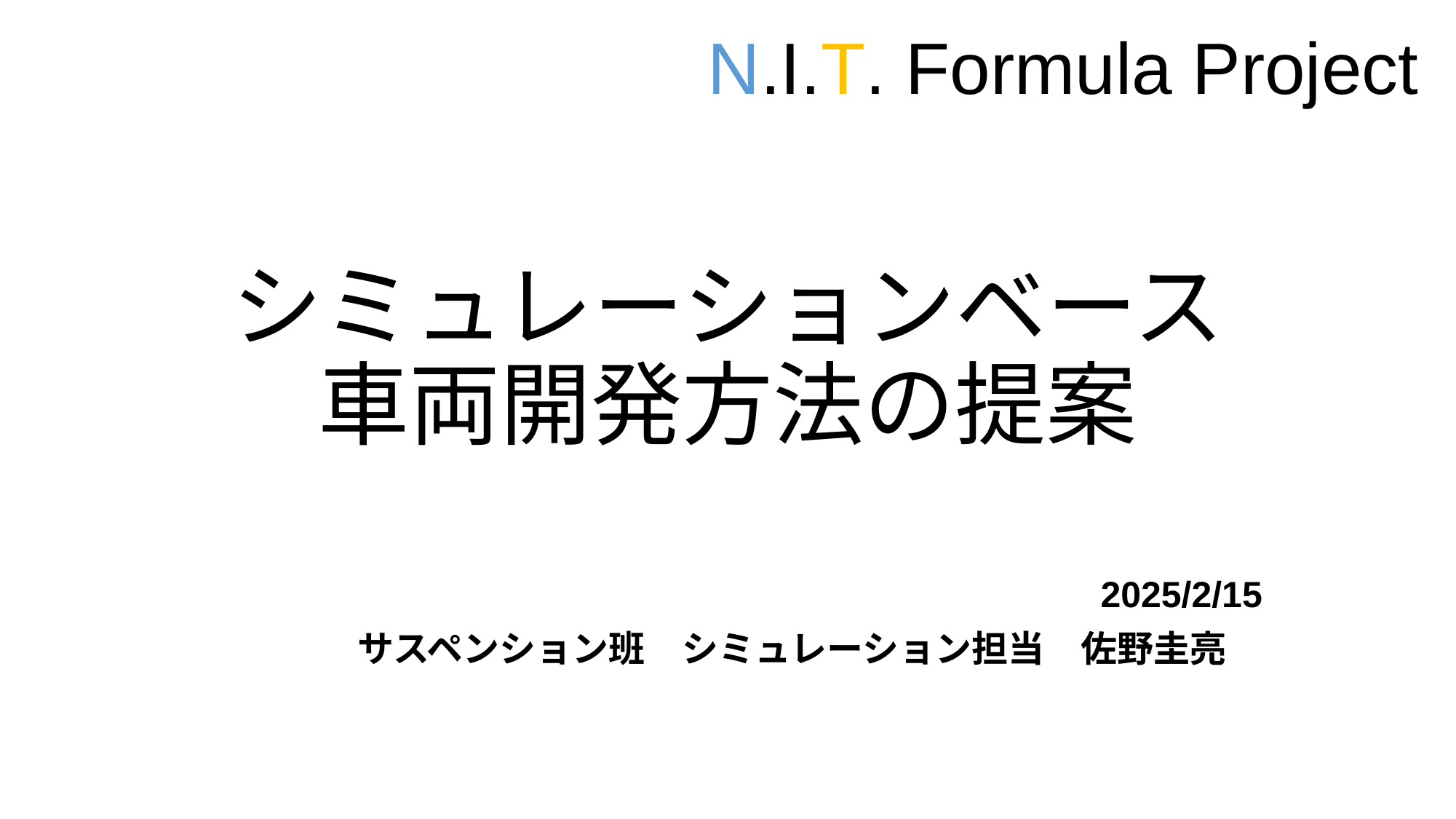

# シミュレーションベース 車両開発方法の提案
2025/2/15
サスペンション班　シミュレーション担当　佐野圭亮